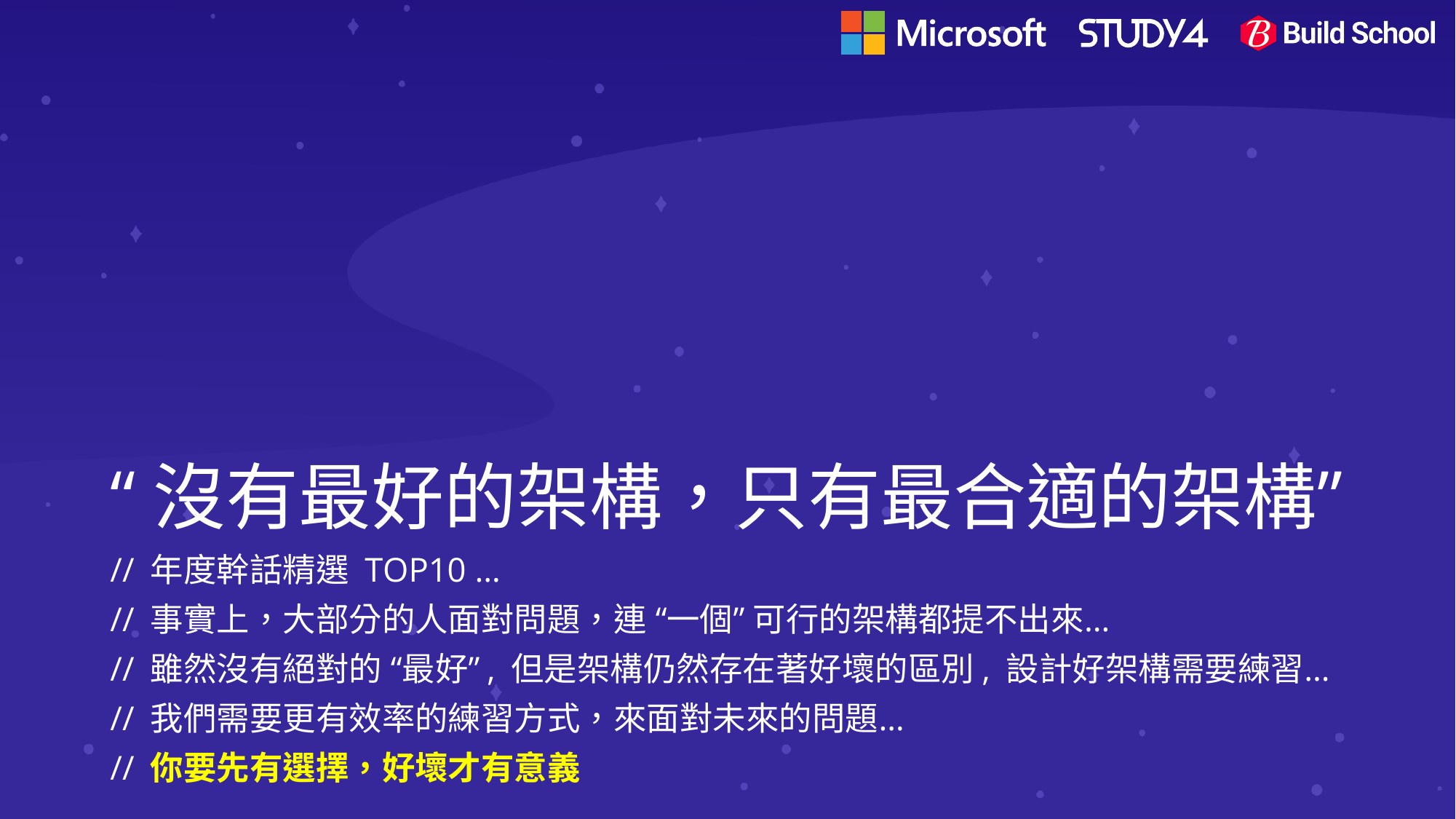

# “沒有最好的架構，只有最合適的架構”
// 年度幹話精選 TOP10 …
// 事實上，大部分的人面對問題，連 “一個” 可行的架構都提不出來…
// 雖然沒有絕對的 “最好”, 但是架構仍然存在著好壞的區別, 設計好架構需要練習…
// 我們需要更有效率的練習方式，來面對未來的問題…
// 你要先有選擇，好壞才有意義